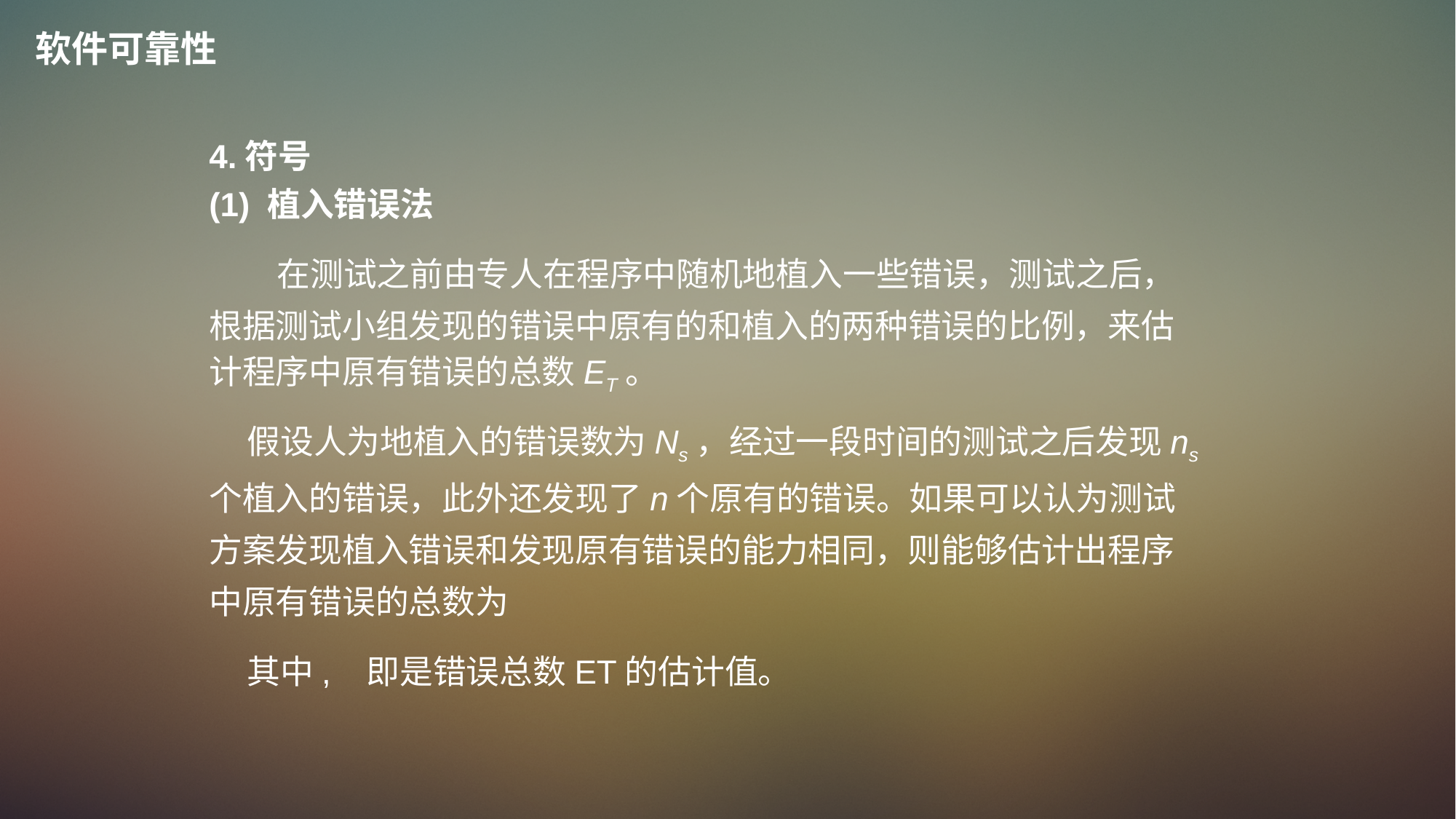

软件可靠性
4.符号
(1) 植入错误法
        在测试之前由专人在程序中随机地植入一些错误，测试之后，根据测试小组发现的错误中原有的和植入的两种错误的比例，来估计程序中原有错误的总数ET。
    假设人为地植入的错误数为Ns，经过一段时间的测试之后发现ns个植入的错误，此外还发现了n个原有的错误。如果可以认为测试方案发现植入错误和发现原有错误的能力相同，则能够估计出程序中原有错误的总数为
    其中,   即是错误总数ET的估计值。